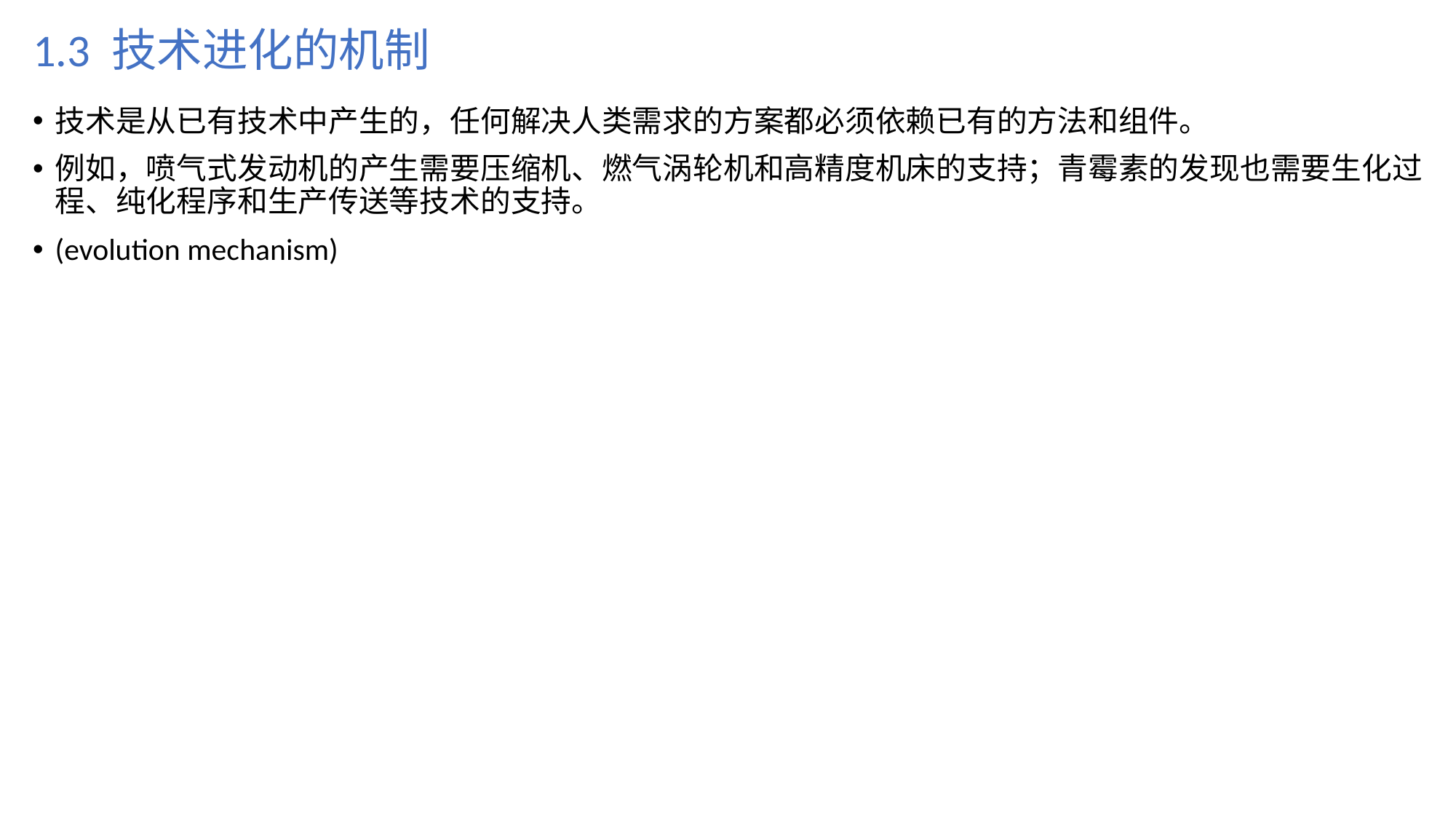

# 1.3 技术进化的机制
技术是从已有技术中产生的，任何解决人类需求的方案都必须依赖已有的方法和组件。
例如，喷气式发动机的产生需要压缩机、燃气涡轮机和高精度机床的支持；青霉素的发现也需要生化过程、纯化程序和生产传送等技术的支持。
(evolution mechanism)